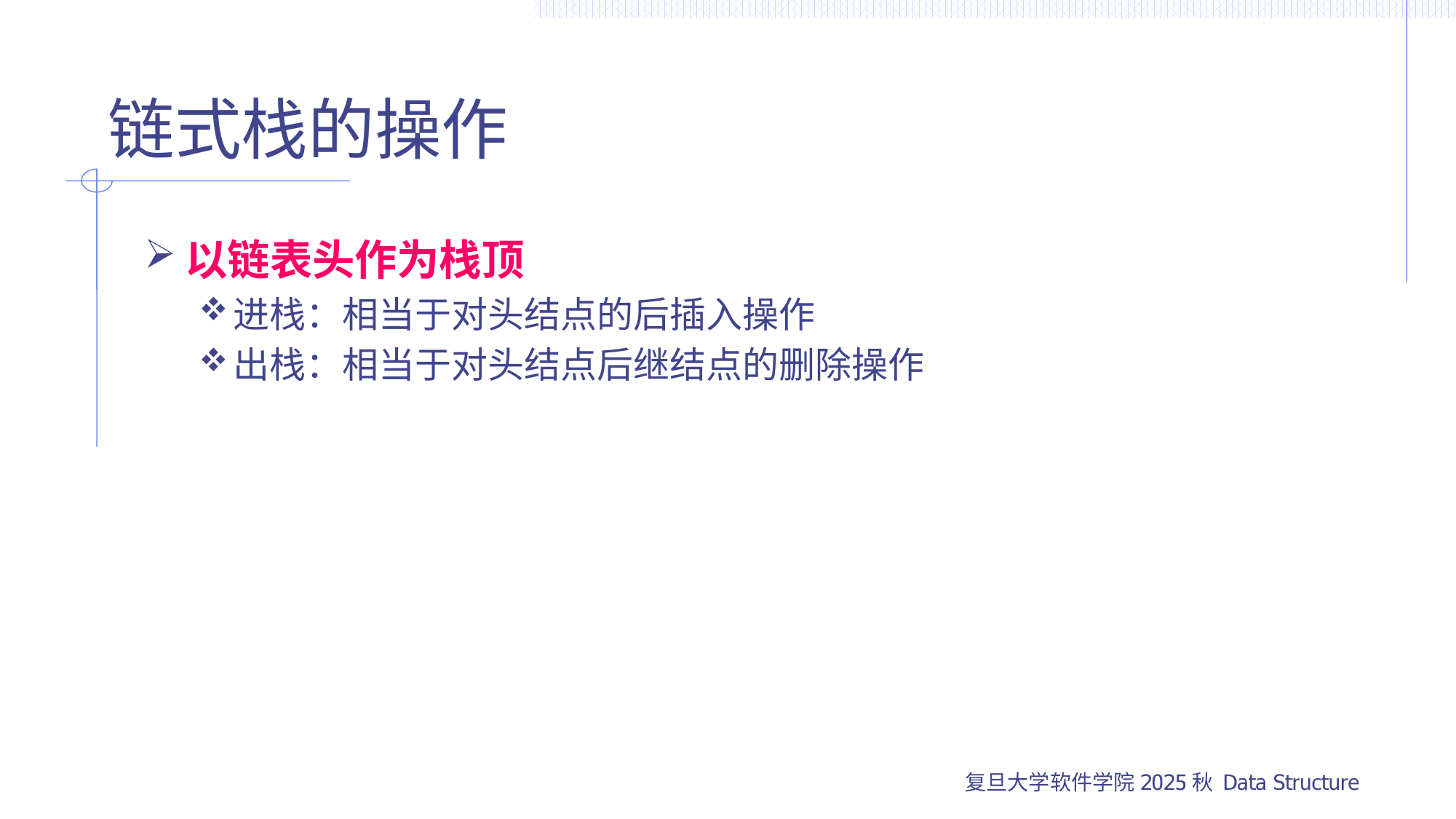

# 链式栈的操作
以链表头作为栈顶
进栈：相当于对头结点的后插入操作
出栈：相当于对头结点后继结点的删除操作